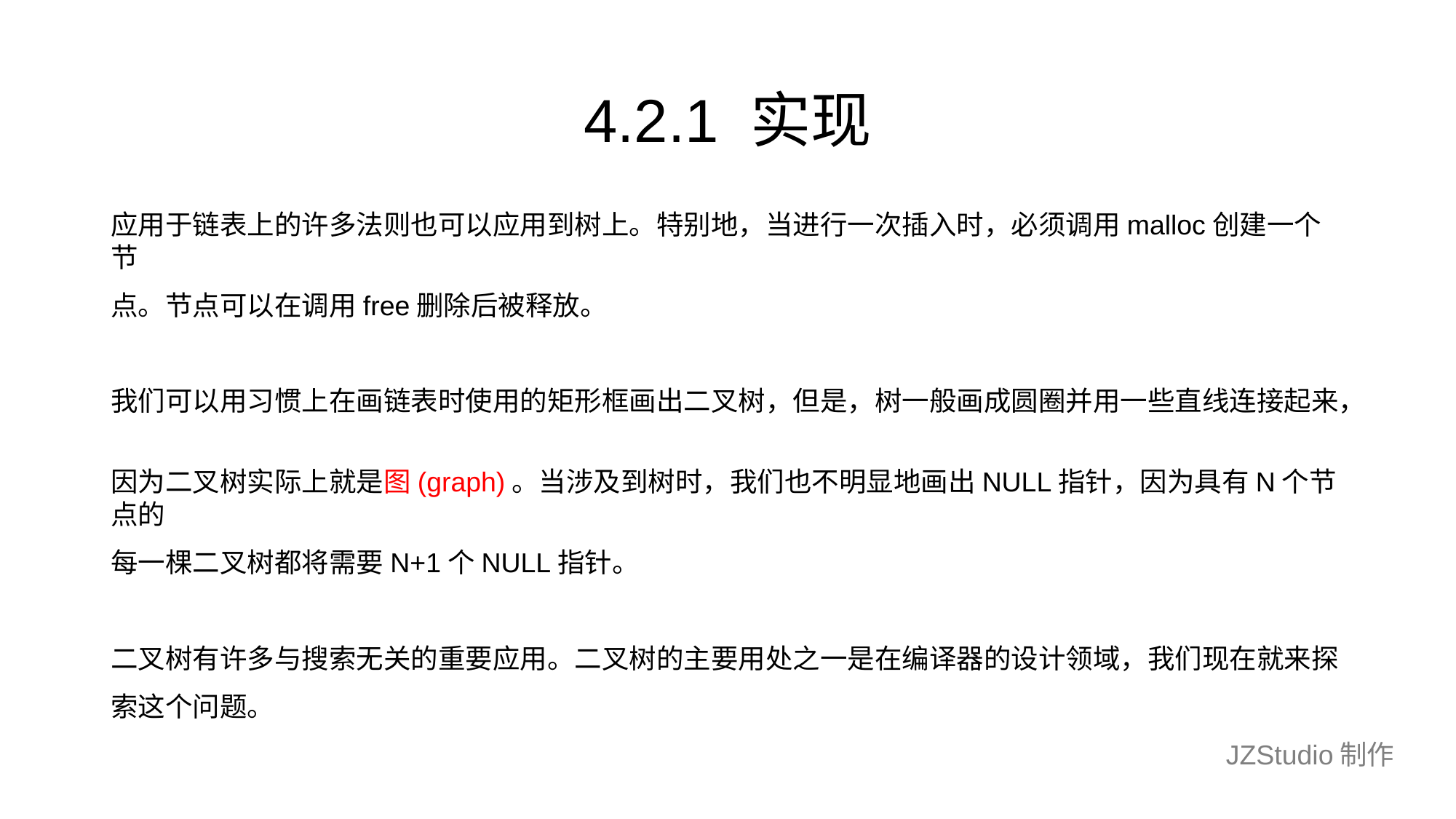

# 4.2.1 实现
应用于链表上的许多法则也可以应用到树上。特别地，当进行一次插入时，必须调用malloc创建一个节
点。节点可以在调用free删除后被释放。

我们可以用习惯上在画链表时使用的矩形框画出二叉树，但是，树一般画成圆圈并用一些直线连接起来，
因为二叉树实际上就是图(graph)。当涉及到树时，我们也不明显地画出NULL指针，因为具有N个节点的
每一棵二叉树都将需要N+1个NULL指针。

二叉树有许多与搜索无关的重要应用。二叉树的主要用处之一是在编译器的设计领域，我们现在就来探
索这个问题。